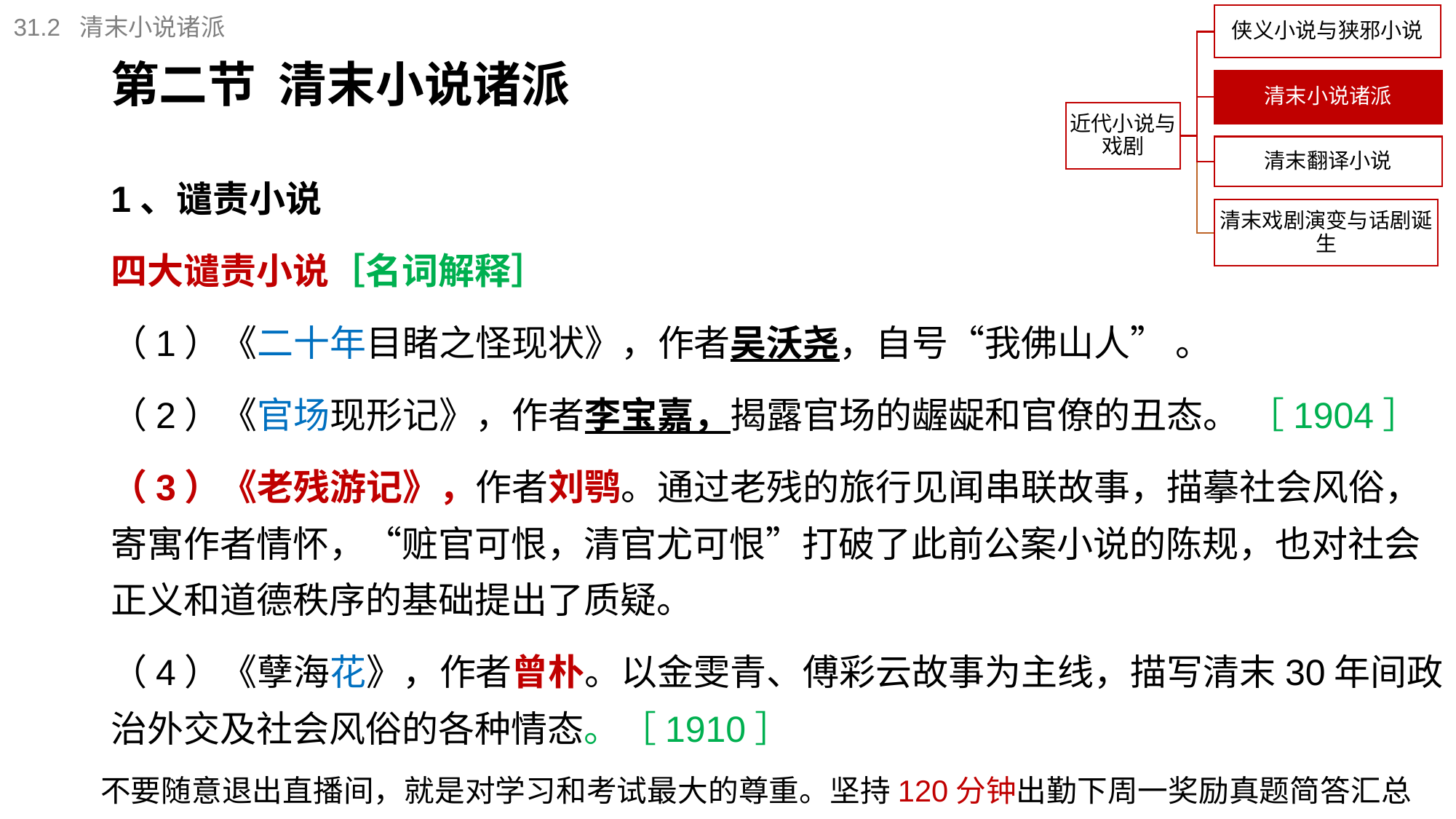

近代小说与戏剧
侠义小说与狭邪小说
清末小说诸派
清末翻译小说
清末戏剧演变与话剧诞生
31.2  清末小说诸派
# 第二节  清末小说诸派
1、谴责小说
四大谴责小说［名词解释］
（1）《二十年目睹之怪现状》，作者吴沃尧，自号“我佛山人” 。
（2）《官场现形记》，作者李宝嘉，揭露官场的龌龊和官僚的丑态。 ［1904］
（3）《老残游记》，作者刘鹗。通过老残的旅行见闻串联故事，描摹社会风俗，寄寓作者情怀，“赃官可恨，清官尤可恨”打破了此前公案小说的陈规，也对社会正义和道德秩序的基础提出了质疑。
（4）《孽海花》，作者曾朴。以金雯青、傅彩云故事为主线，描写清末30年间政治外交及社会风俗的各种情态。［1910］